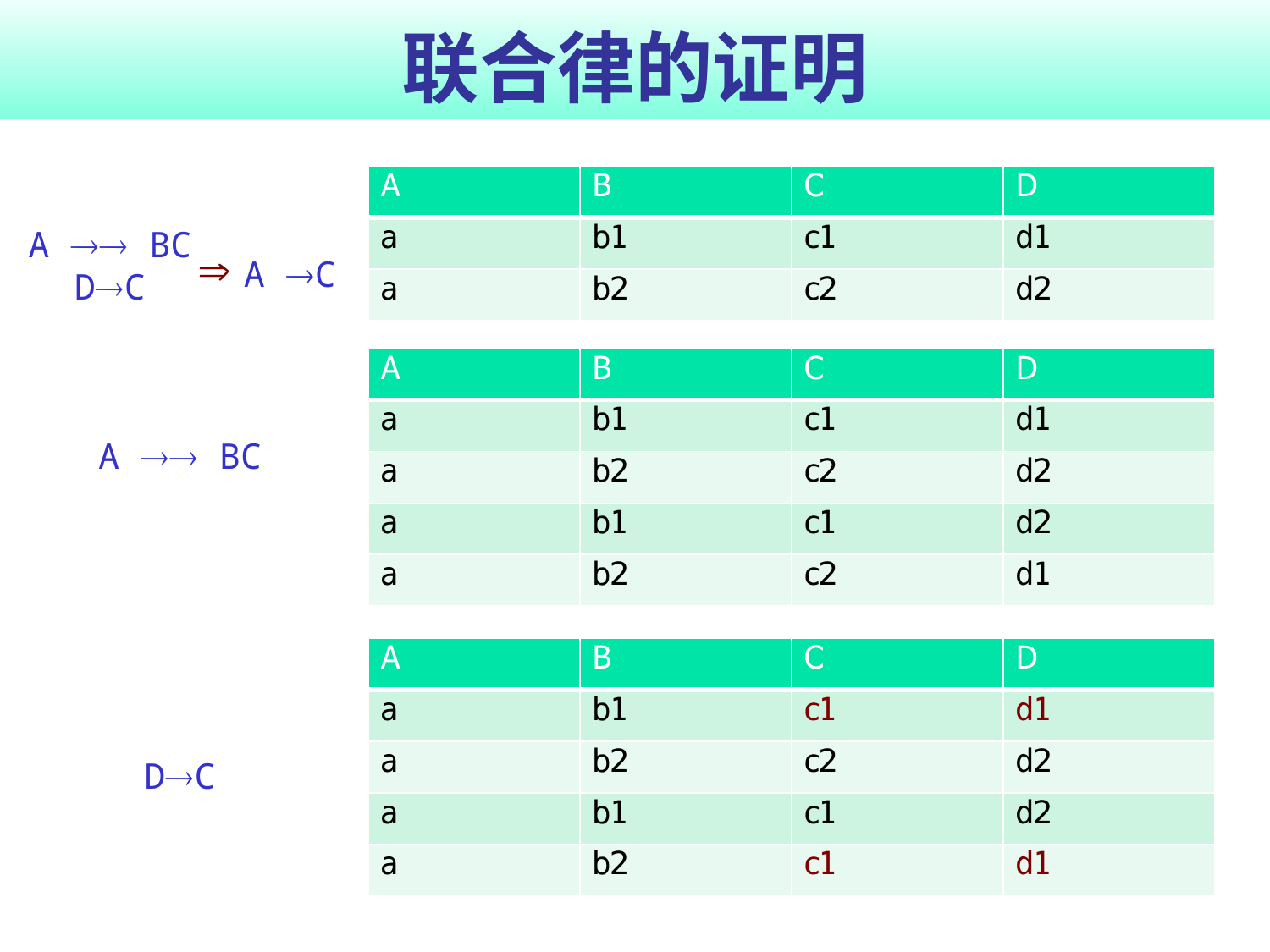

# 联合律的证明
| A | B | C | D |
| --- | --- | --- | --- |
| a | b1 | c1 | d1 |
| a | b2 | c2 | d2 |
A →→ BC
D→C
⇒
A →C
| A | B | C | D |
| --- | --- | --- | --- |
| a | b1 | c1 | d1 |
| a | b2 | c2 | d2 |
| a | b1 | c1 | d2 |
| a | b2 | c2 | d1 |
A →→ BC
| A | B | C | D |
| --- | --- | --- | --- |
| a | b1 | c1 | d1 |
| a | b2 | c2 | d2 |
| a | b1 | c1 | d2 |
| a | b2 | c1 | d1 |
D→C